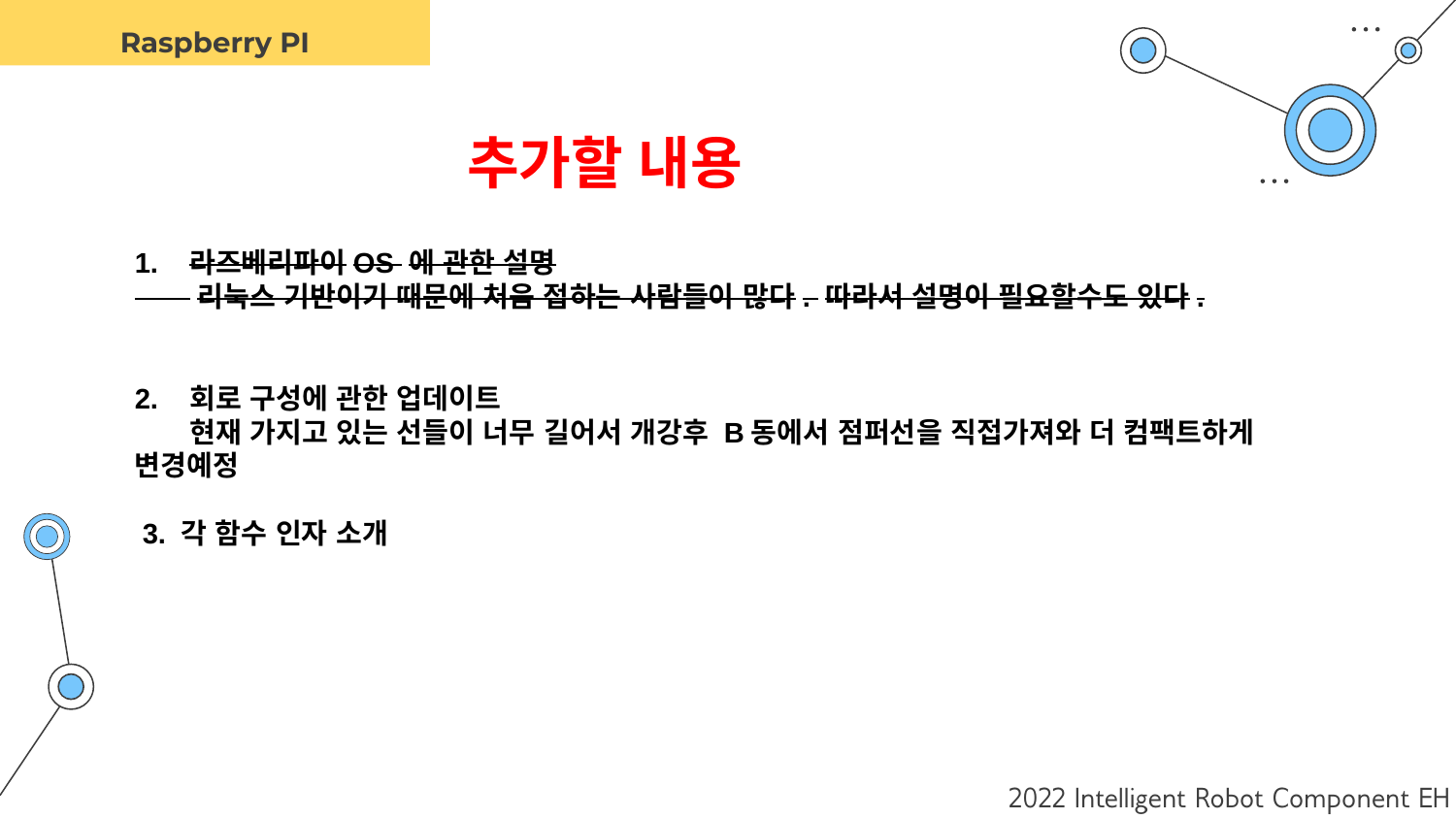

Raspberry PI
추가할 내용

라즈베리파이OS 에 관한 설명
       리눅스 기반이기 때문에 처음 접하는 사람들이 많다. 따라서 설명이 필요할수도 있다.

회로 구성에 관한 업데이트
      현재 가지고 있는 선들이 너무 길어서 개강후 B동에서 점퍼선을 직접가져와 더 컴팩트하게 변경예정

 3. 각 함수 인자 소개

2022 Intelligent Robot Component EH